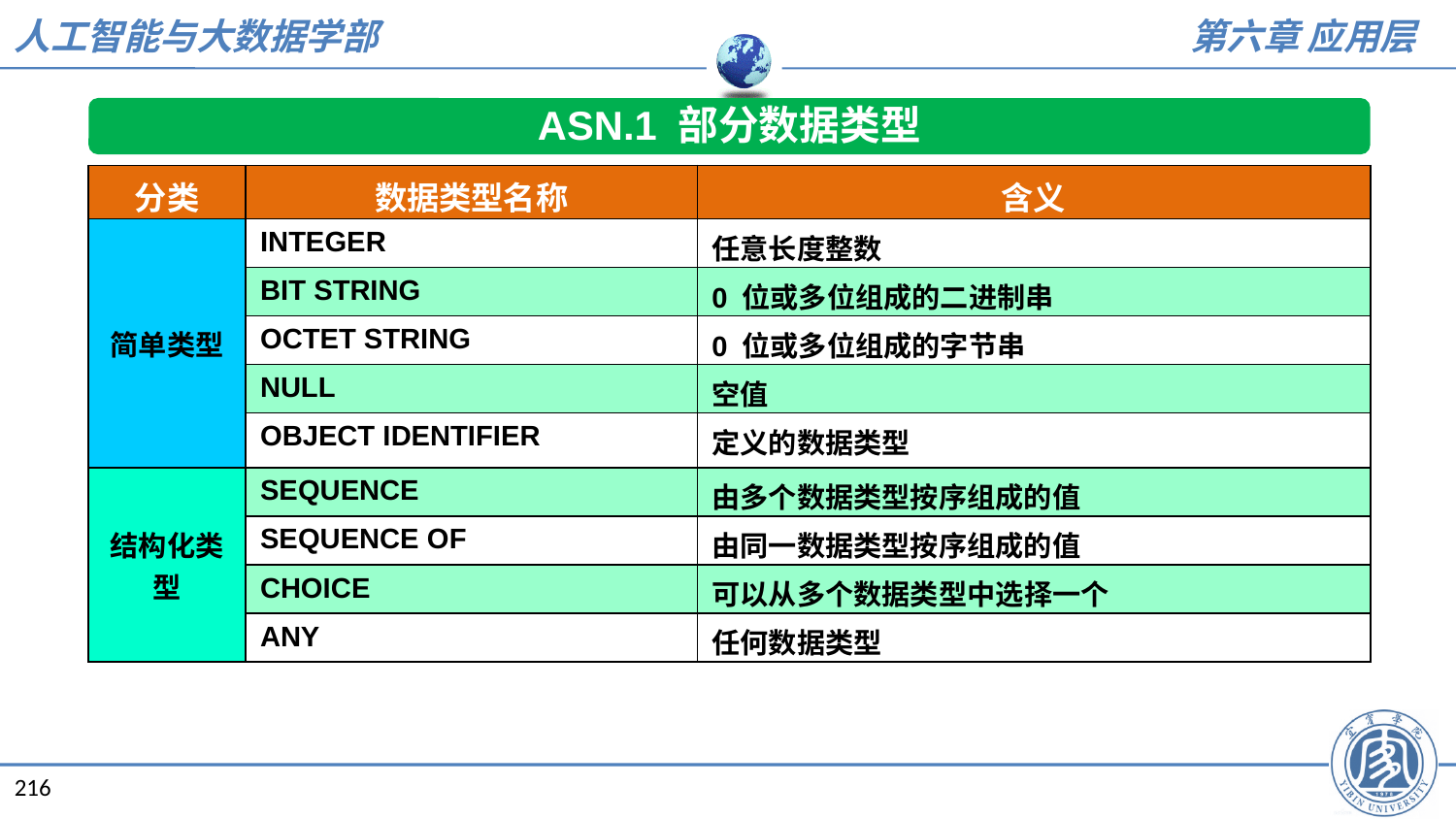

ASN.1 部分数据类型

| 分类 | 数据类型名称 | 含义 |
| --- | --- | --- |
| 简单类型 | INTEGER | 任意长度整数 |
|  | BIT STRING | 0 位或多位组成的二进制串 |
|  | OCTET STRING | 0 位或多位组成的字节串 |
|  | NULL | 空值 |
|  | OBJECT IDENTIFIER | 定义的数据类型 |
| 结构化类型 | SEQUENCE | 由多个数据类型按序组成的值 |
|  | SEQUENCE OF | 由同一数据类型按序组成的值 |
|  | CHOICE | 可以从多个数据类型中选择一个 |
|  | ANY | 任何数据类型 |
216